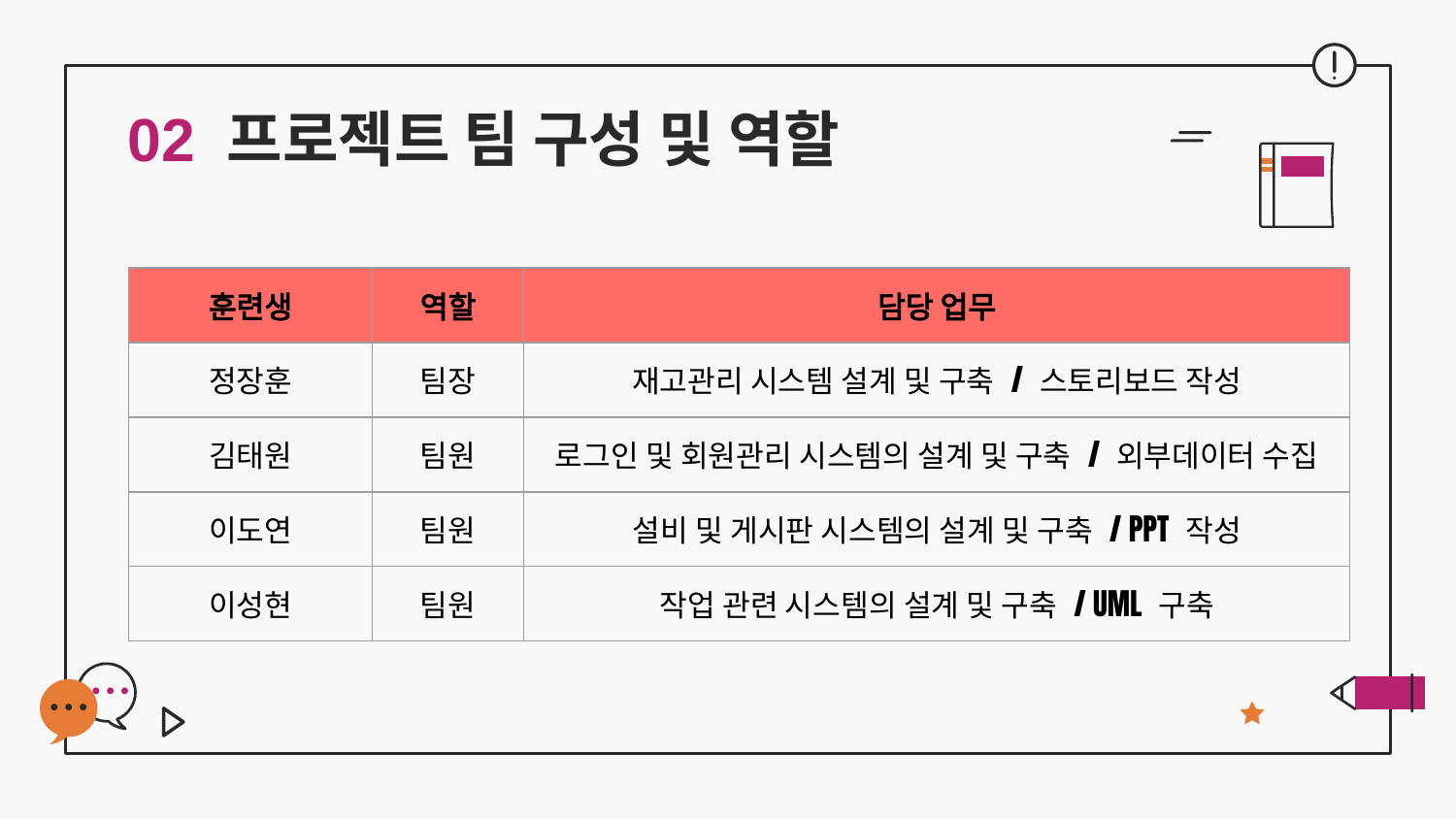

# 02 프로젝트 팀 구성 및 역할

| 훈련생 | 역할 | 담당 업무 |
| --- | --- | --- |
| 정장훈 | 팀장 | 재고관리 시스템 설계 및 구축 / 스토리보드 작성 |
| 김태원 | 팀원 | 로그인 및 회원관리 시스템의 설계 및 구축 / 외부데이터 수집 |
| 이도연 | 팀원 | 설비 및 게시판 시스템의 설계 및 구축 / PPT 작성 |
| 이성현 | 팀원 | 작업 관련 시스템의 설계 및 구축 / UML 구축 |